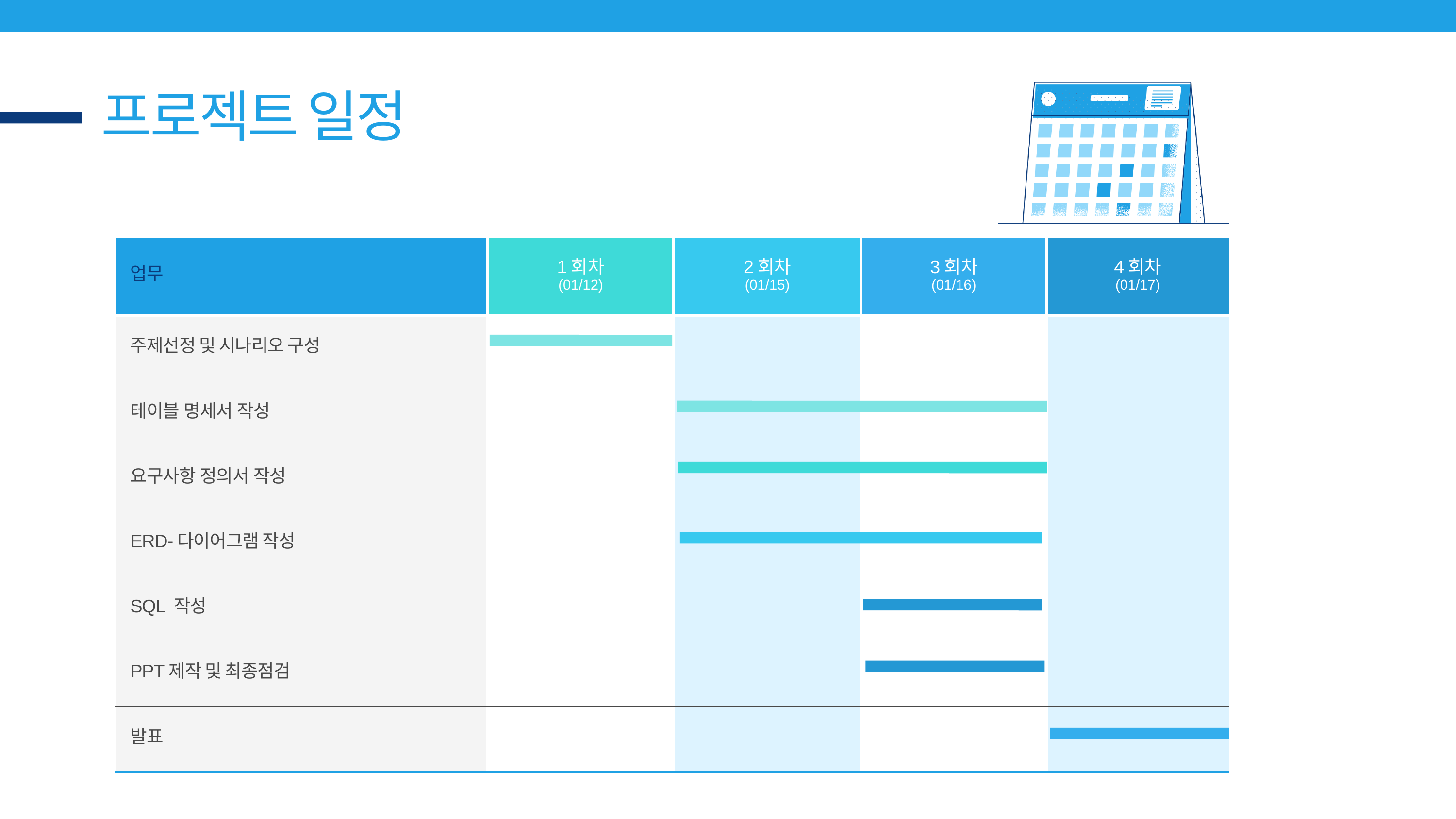

프로젝트 일정

| 업무 | 1회차 (01/12) | 2회차 (01/15) | 3회차 (01/16) | 4회차 (01/17) |
| --- | --- | --- | --- | --- |
| 주제선정 및 시나리오 구성 |  |  |  |  |
| 테이블 명세서 작성 |  |  |  |  |
| 요구사항 정의서 작성 |  |  |  |  |
| ERD-다이어그램 작성 |  |  |  |  |
| SQL 작성 |  |  |  |  |
| PPT제작 및 최종점검 |  |  |  |  |
| 발표 |  |  |  |  |